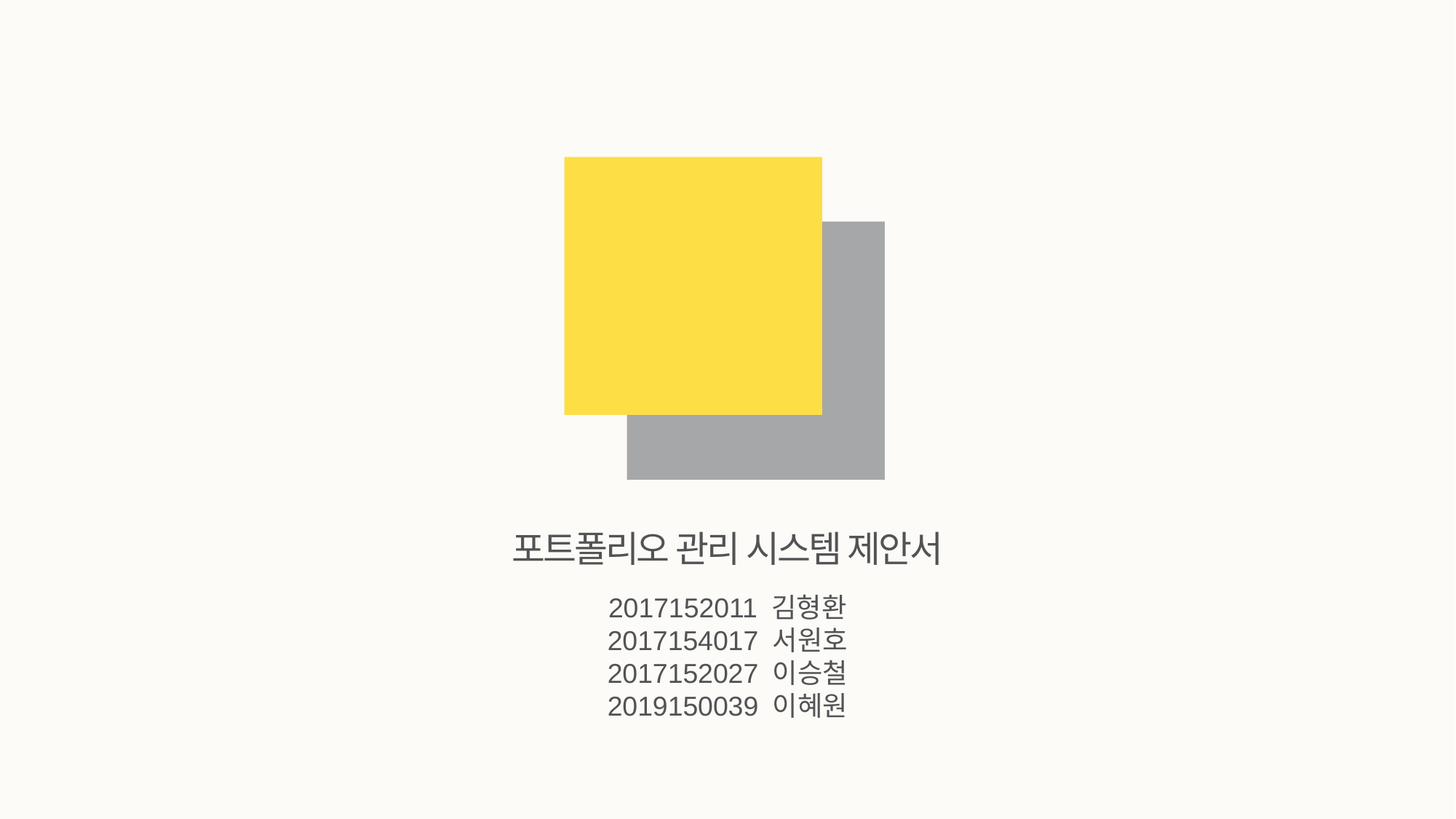

포트폴리오 관리 시스템 제안서
2017152011 김형환
2017154017 서원호
2017152027 이승철
2019150039 이혜원